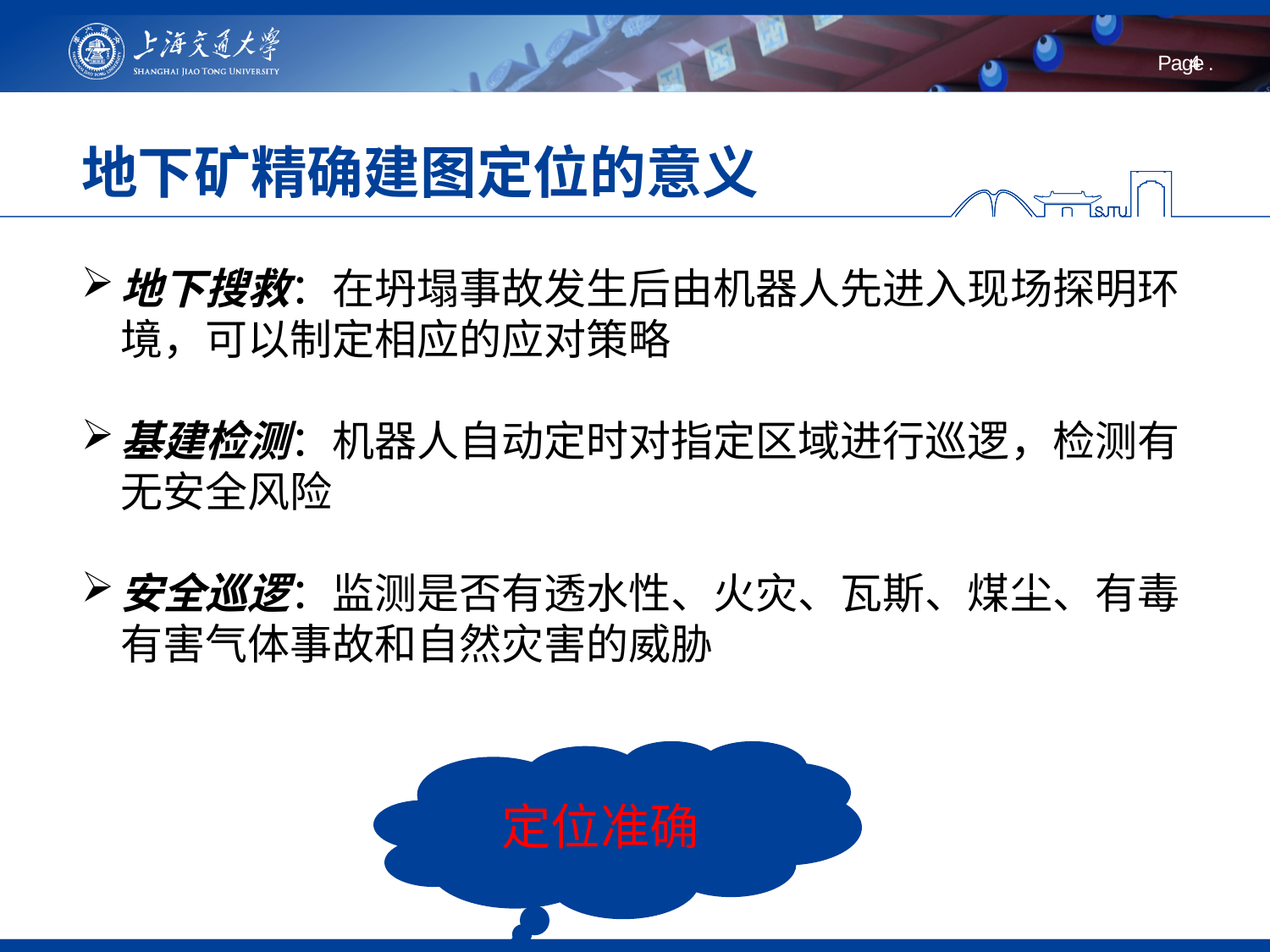

# 地下矿精确建图定位的意义
地下搜救：在坍塌事故发生后由机器人先进入现场探明环境，可以制定相应的应对策略

基建检测：机器人自动定时对指定区域进行巡逻，检测有无安全风险

安全巡逻：监测是否有透水性、火灾、瓦斯、煤尘、有毒有害气体事故和自然灾害的威胁

定位准确